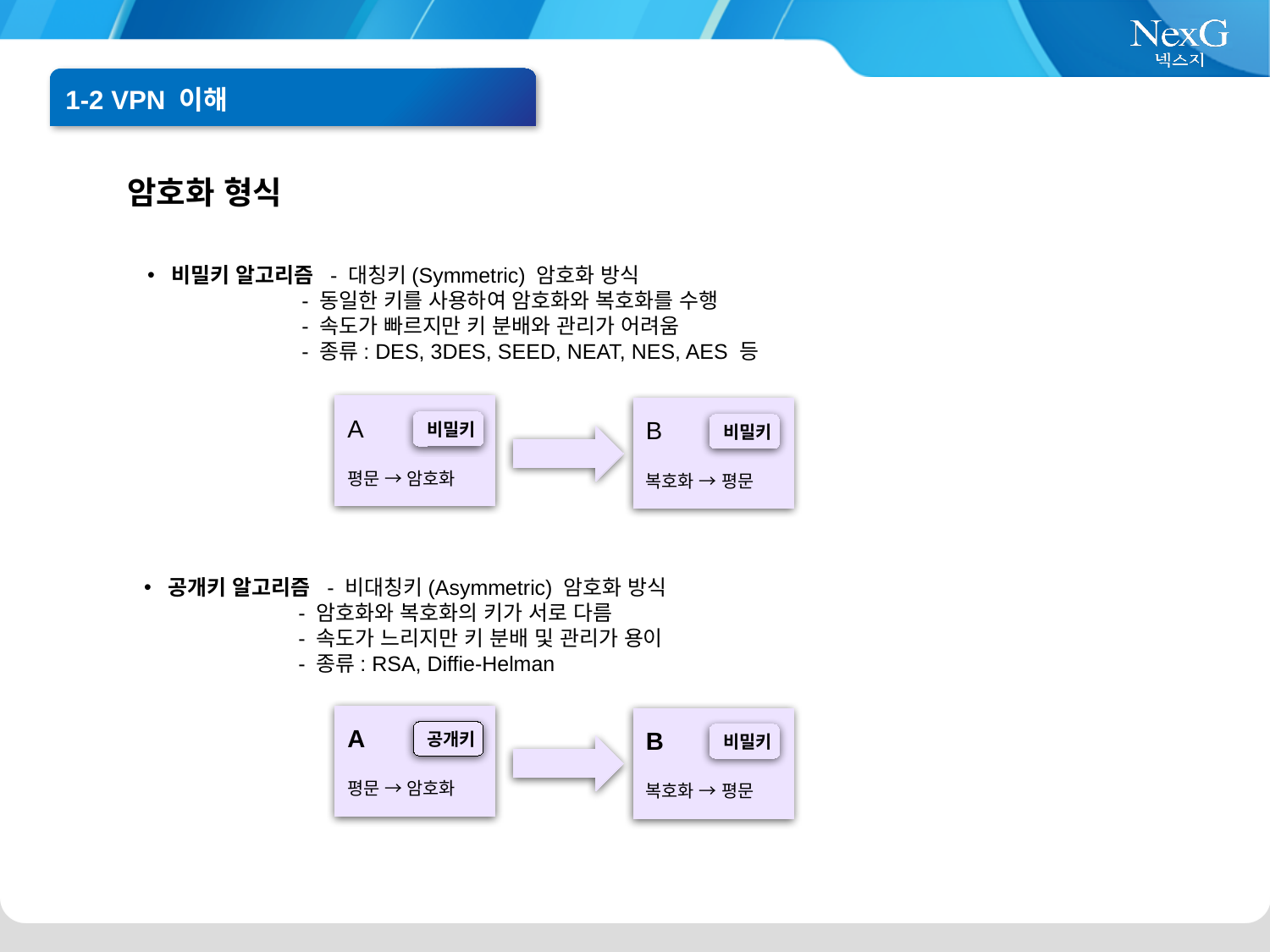

1-2 VPN 이해
암호화 형식
비밀키 알고리즘  - 대칭키(Symmetric) 암호화 방식
                          - 동일한 키를 사용하여 암호화와 복호화를 수행
                          - 속도가 빠르지만 키 분배와 관리가 어려움
                          - 종류: DES, 3DES, SEED, NEAT, NES, AES 등
A

평문 → 암호화
B

복호화 → 평문
비밀키
비밀키

공개키 알고리즘  - 비대칭키(Asymmetric) 암호화 방식
                          - 암호화와 복호화의 키가 서로 다름
                          - 속도가 느리지만 키 분배 및 관리가 용이
                          - 종류: RSA, Diffie-Helman
A

평문 → 암호화
B

복호화 → 평문
공개키
비밀키